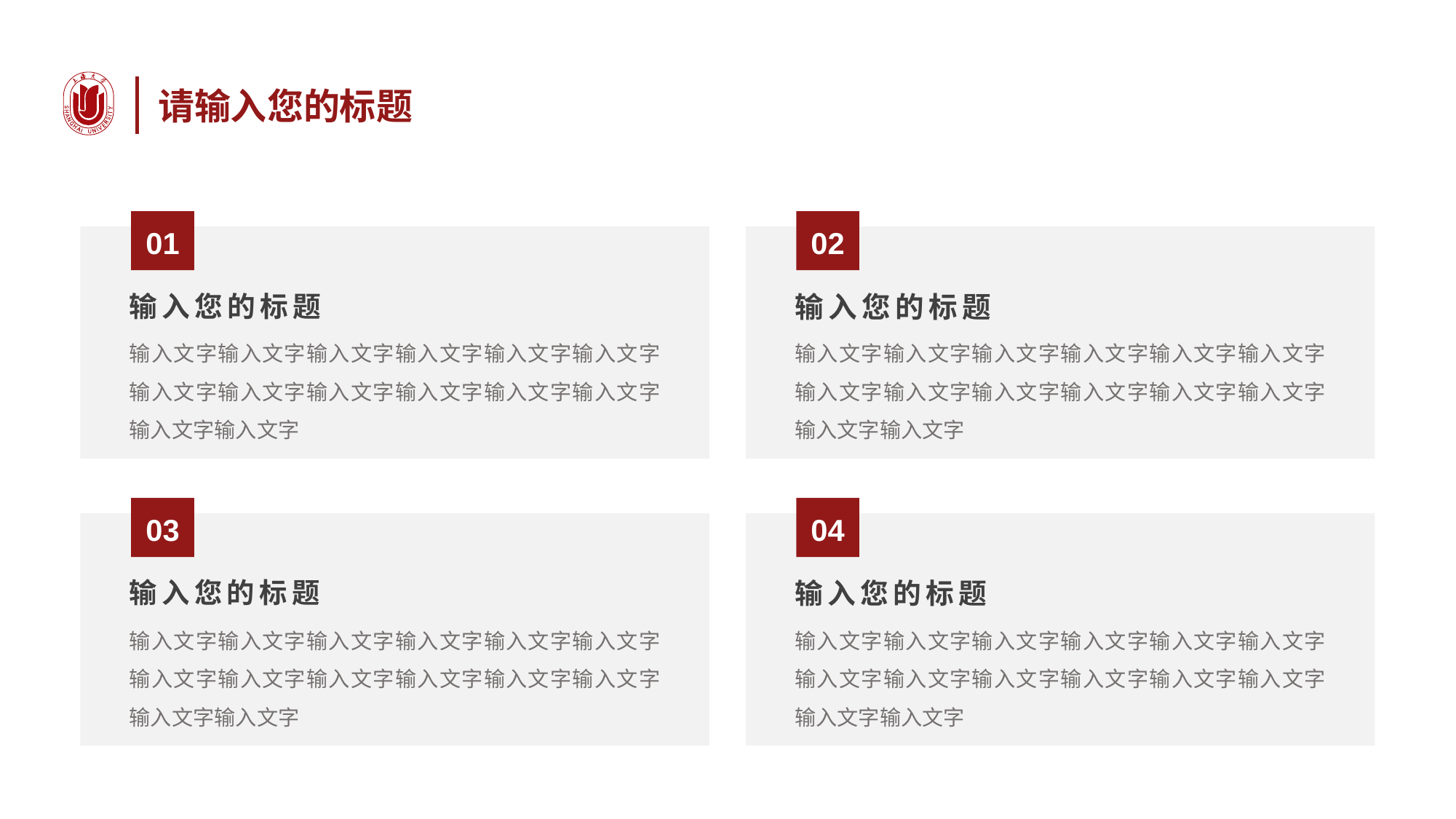

请输入您的标题
01
02

输入您的标题
输入您的标题
输入文字输入文字输入文字输入文字输入文字输入文字输入文字输入文字输入文字输入文字输入文字输入文字输入文字输入文字
输入文字输入文字输入文字输入文字输入文字输入文字输入文字输入文字输入文字输入文字输入文字输入文字输入文字输入文字
03
04

输入您的标题
输入您的标题
输入文字输入文字输入文字输入文字输入文字输入文字输入文字输入文字输入文字输入文字输入文字输入文字输入文字输入文字
输入文字输入文字输入文字输入文字输入文字输入文字输入文字输入文字输入文字输入文字输入文字输入文字输入文字输入文字